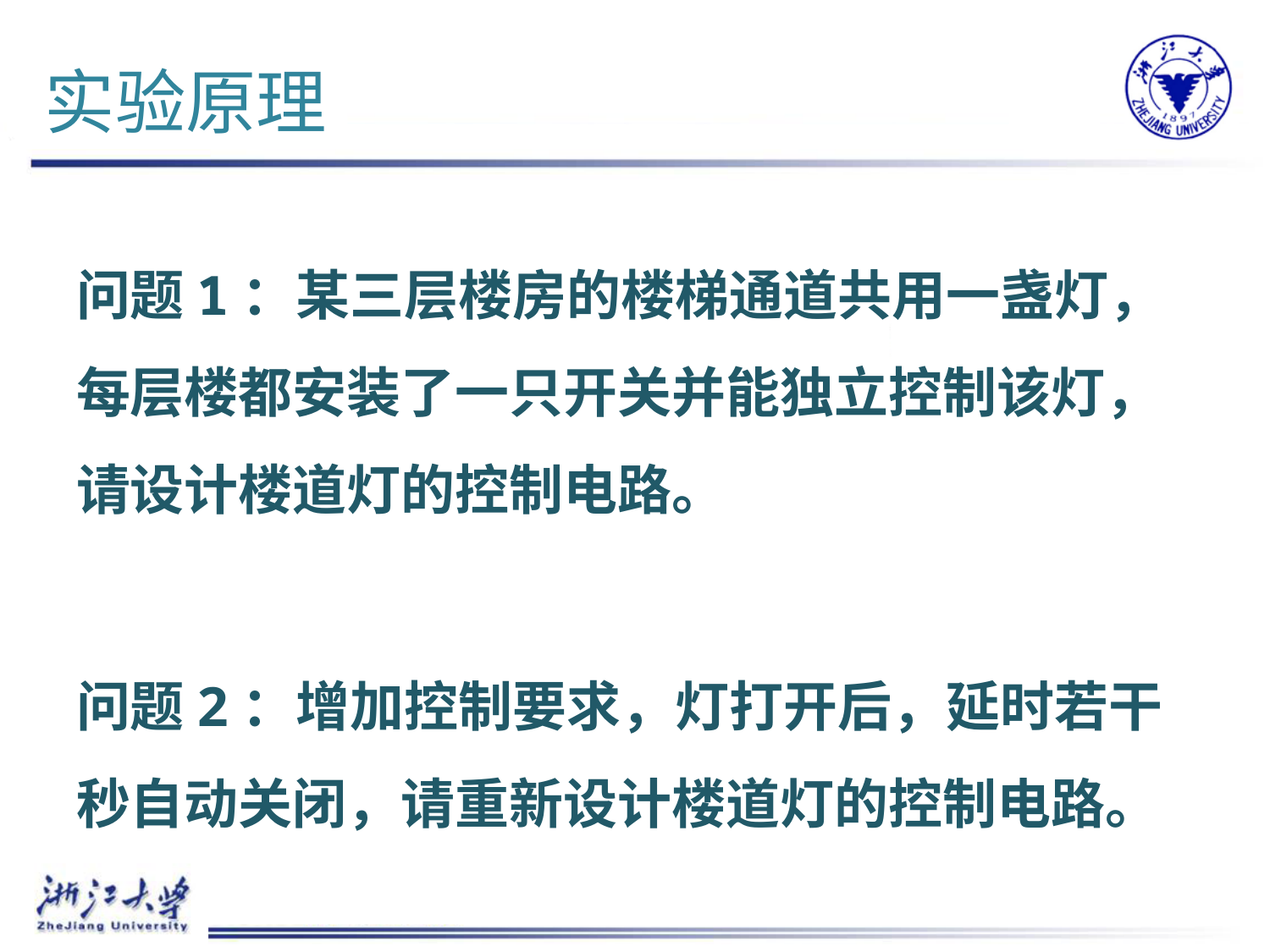

# 实验原理
问题1：某三层楼房的楼梯通道共用一盏灯，每层楼都安装了一只开关并能独立控制该灯，请设计楼道灯的控制电路。

问题2：增加控制要求，灯打开后，延时若干秒自动关闭，请重新设计楼道灯的控制电路。